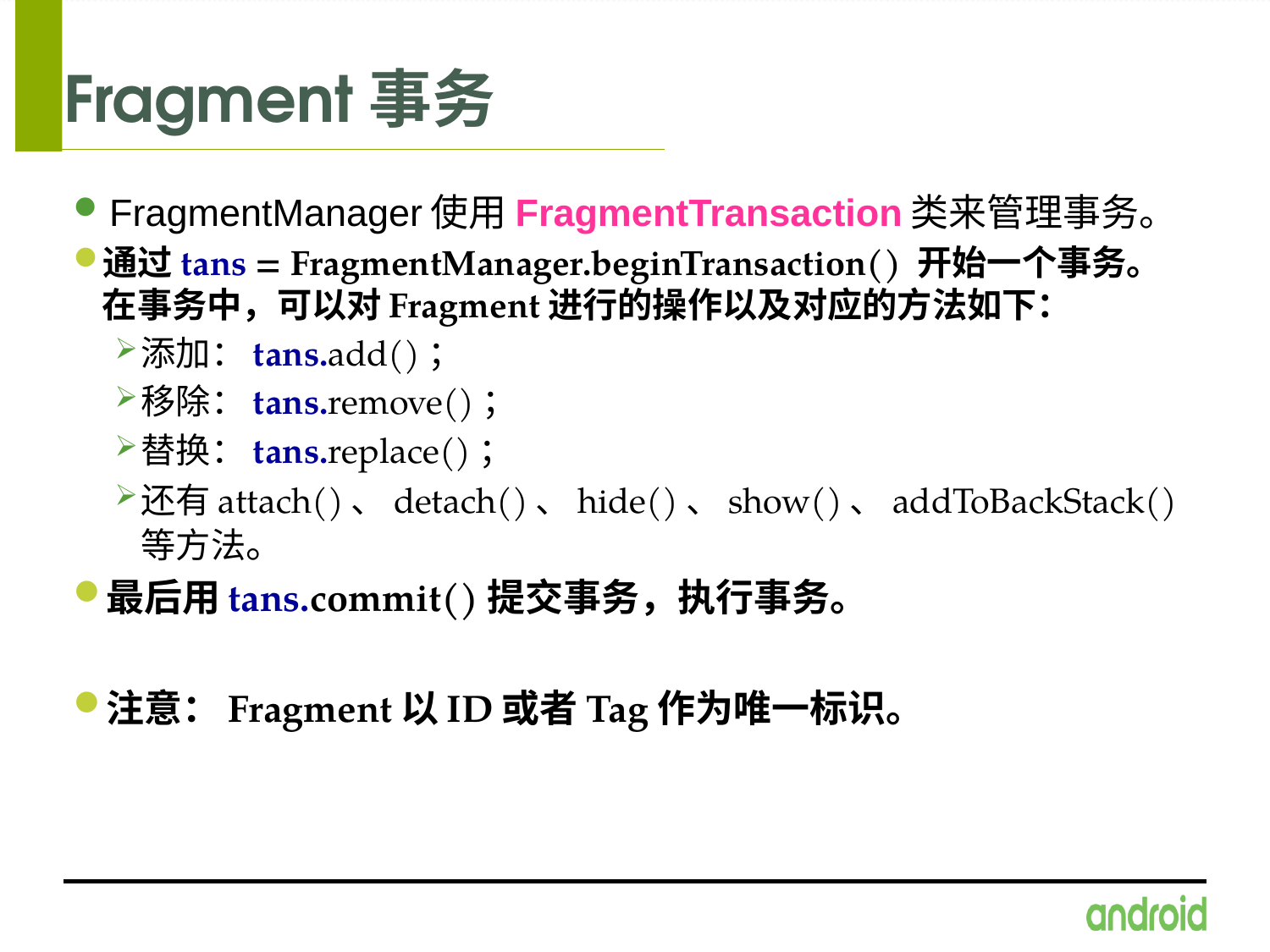

# Fragment事务
FragmentManager使用FragmentTransaction类来管理事务。
通过tans = FragmentManager.beginTransaction() 开始一个事务。在事务中，可以对Fragment进行的操作以及对应的方法如下：
添加：tans.add()；
移除：tans.remove()；
替换：tans.replace()；
还有attach()、detach()、hide()、show()、addToBackStack()等方法。
最后用tans.commit()提交事务，执行事务。

注意：Fragment以ID或者Tag作为唯一标识。